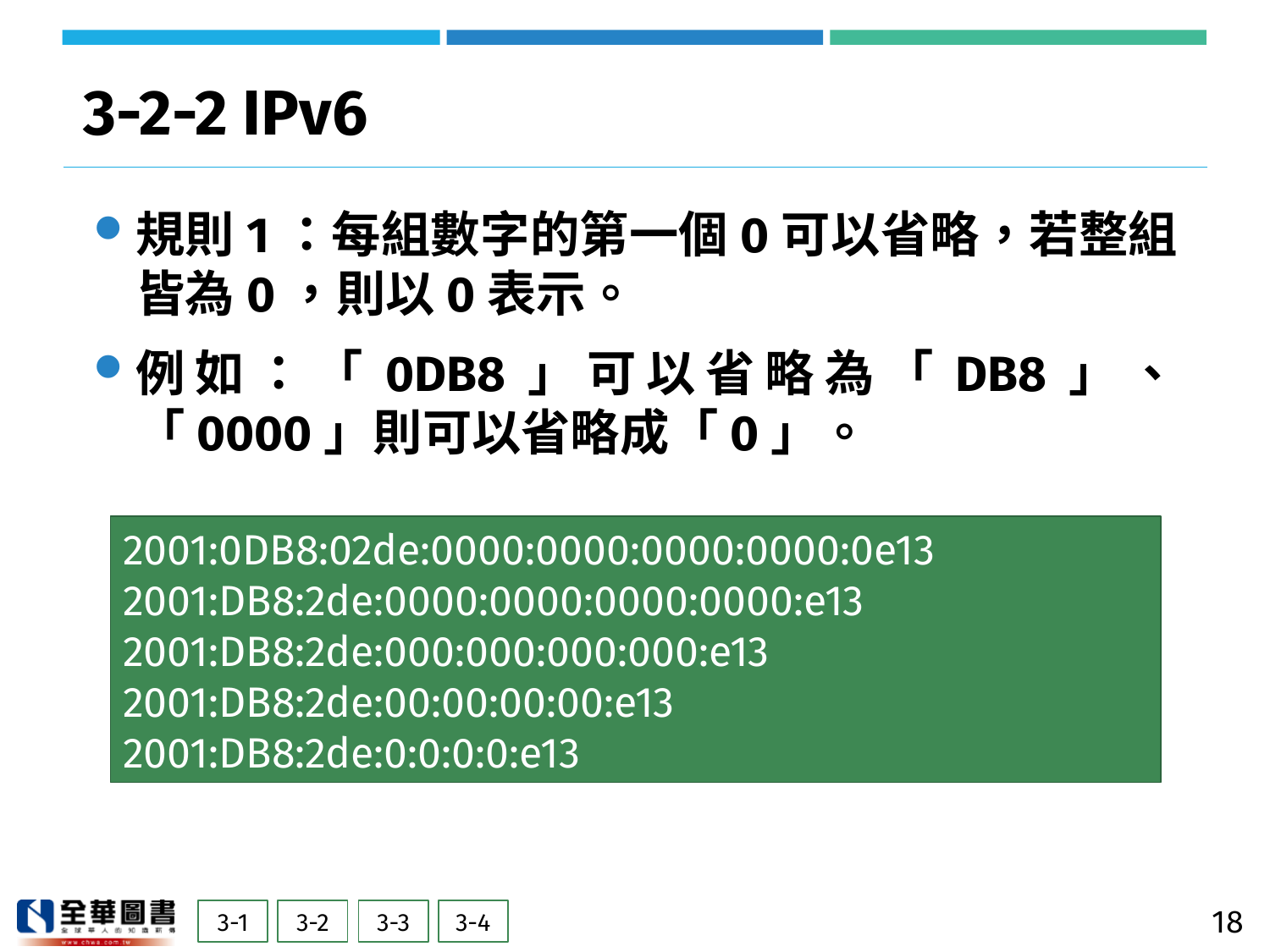

# 3-2-2 IPv6
規則1：每組數字的第一個0可以省略，若整組皆為0，則以0表示。
例如：「0DB8」可以省略為「DB8」、「0000」則可以省略成「0」。
2001:0DB8:02de:0000:0000:0000:0000:0e13
2001:DB8:2de:0000:0000:0000:0000:e13
2001:DB8:2de:000:000:000:000:e13
2001:DB8:2de:00:00:00:00:e13
2001:DB8:2de:0:0:0:0:e13
18